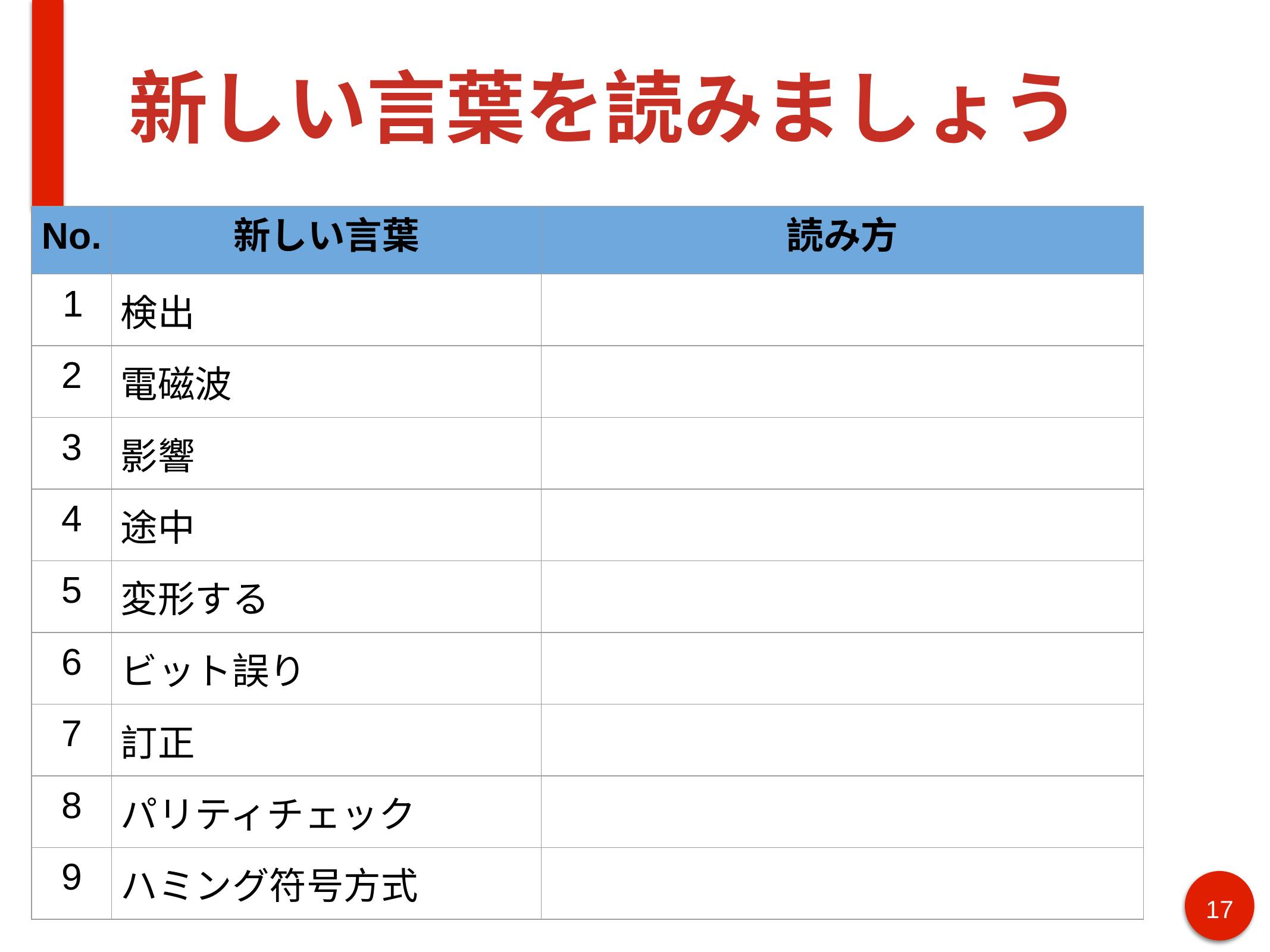

# 新しい言葉を読みましょう
| No. | 新しい言葉 | 読み方 |
| --- | --- | --- |
| 1 | 検出 |  |
| 2 | 電磁波 |  |
| 3 | 影響 |  |
| 4 | 途中 |  |
| 5 | 変形する |  |
| 6 | ビット誤り |  |
| 7 | 訂正 |  |
| 8 | パリティチェック |  |
| 9 | ハミング符号方式 |  |
17